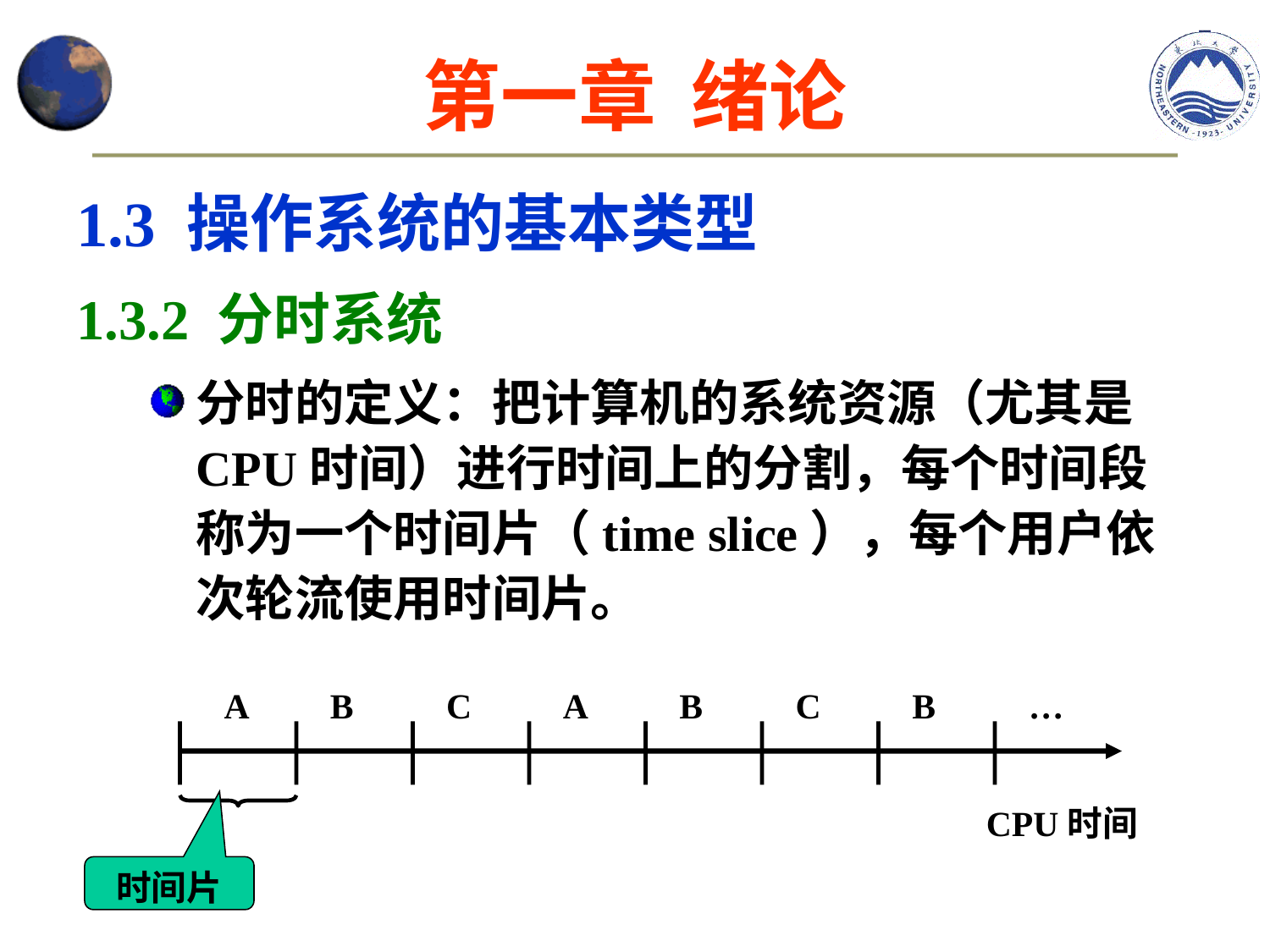

# 第一章  绪论
1.3 操作系统的基本类型
1.3.2 分时系统
分时的定义：把计算机的系统资源（尤其是CPU时间）进行时间上的分割，每个时间段称为一个时间片（time slice），每个用户依次轮流使用时间片。
A
B
C
A
B
C
B
…

CPU时间

时间片